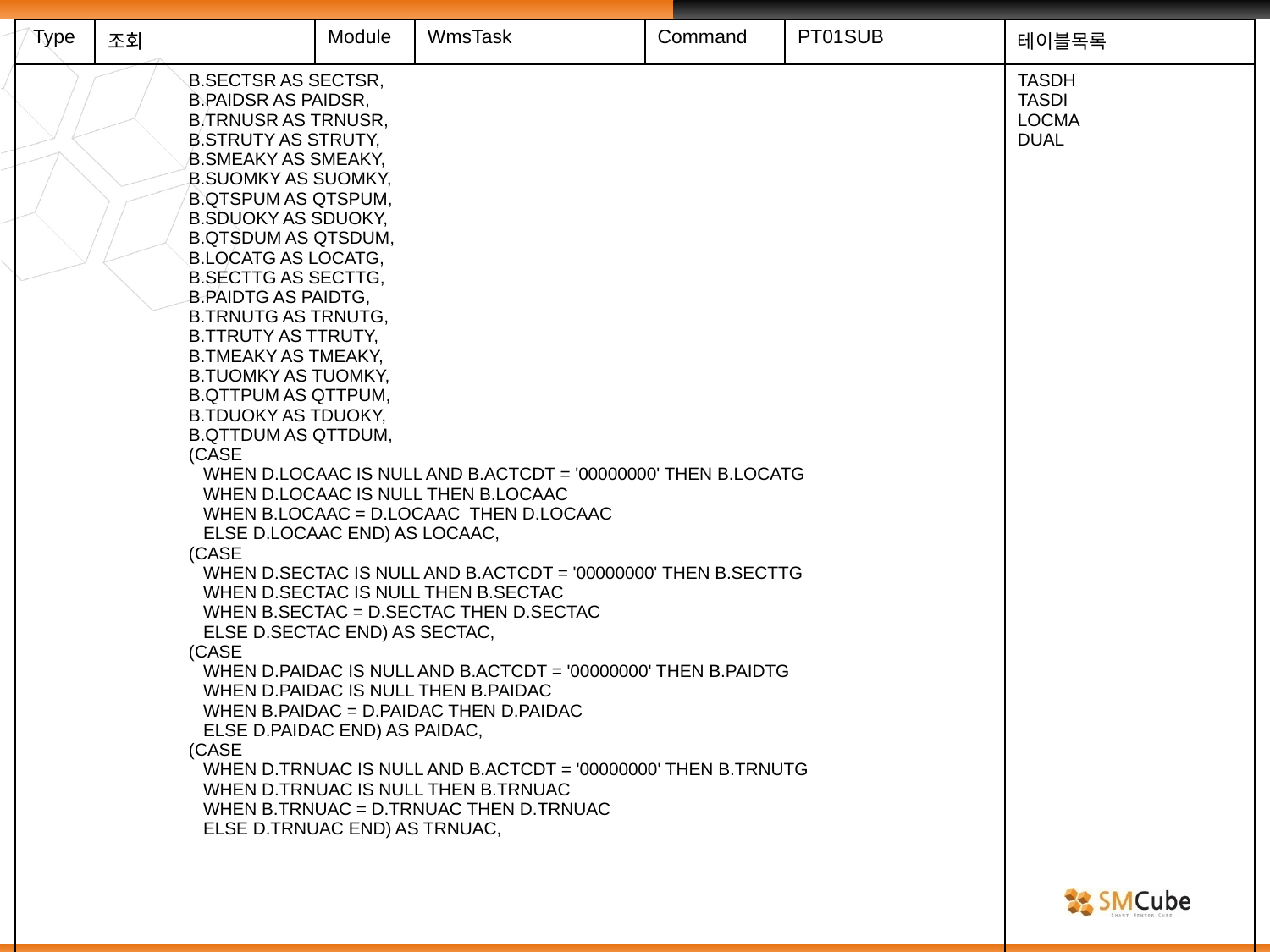

| Type | 조회 | Module | WmsTask | Command | PT01SUB | 테이블목록 |
| --- | --- | --- | --- | --- | --- | --- |
| B.SECTSR AS SECTSR, B.PAIDSR AS PAIDSR, B.TRNUSR AS TRNUSR, B.STRUTY AS STRUTY, B.SMEAKY AS SMEAKY, B.SUOMKY AS SUOMKY, B.QTSPUM AS QTSPUM, B.SDUOKY AS SDUOKY, B.QTSDUM AS QTSDUM, B.LOCATG AS LOCATG, B.SECTTG AS SECTTG, B.PAIDTG AS PAIDTG, B.TRNUTG AS TRNUTG, B.TTRUTY AS TTRUTY, B.TMEAKY AS TMEAKY, B.TUOMKY AS TUOMKY, B.QTTPUM AS QTTPUM, B.TDUOKY AS TDUOKY, B.QTTDUM AS QTTDUM, (CASE WHEN D.LOCAAC IS NULL AND B.ACTCDT = '00000000' THEN B.LOCATG WHEN D.LOCAAC IS NULL THEN B.LOCAAC WHEN B.LOCAAC = D.LOCAAC THEN D.LOCAAC ELSE D.LOCAAC END) AS LOCAAC, (CASE WHEN D.SECTAC IS NULL AND B.ACTCDT = '00000000' THEN B.SECTTG WHEN D.SECTAC IS NULL THEN B.SECTAC WHEN B.SECTAC = D.SECTAC THEN D.SECTAC ELSE D.SECTAC END) AS SECTAC, (CASE WHEN D.PAIDAC IS NULL AND B.ACTCDT = '00000000' THEN B.PAIDTG WHEN D.PAIDAC IS NULL THEN B.PAIDAC WHEN B.PAIDAC = D.PAIDAC THEN D.PAIDAC ELSE D.PAIDAC END) AS PAIDAC, (CASE WHEN D.TRNUAC IS NULL AND B.ACTCDT = '00000000' THEN B.TRNUTG WHEN D.TRNUAC IS NULL THEN B.TRNUAC WHEN B.TRNUAC = D.TRNUAC THEN D.TRNUAC ELSE D.TRNUAC END) AS TRNUAC, |  |  |  |  |  | TASDH TASDI LOCMA DUAL |